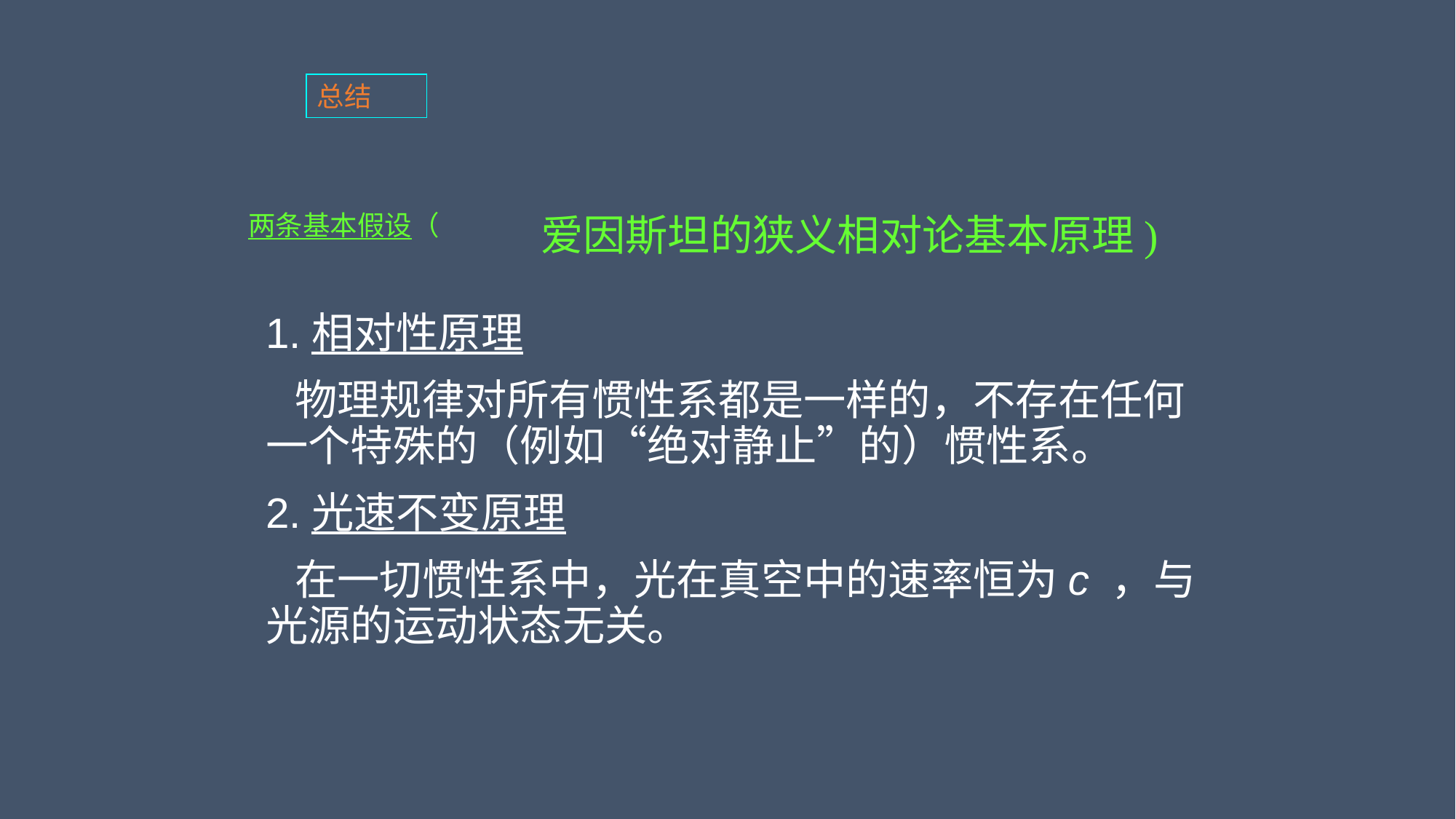

总结
两条基本假设（
爱因斯坦的狭义相对论基本原理)
1.相对性原理
  物理规律对所有惯性系都是一样的，不存在任何一个特殊的（例如“绝对静止”的）惯性系。
2.光速不变原理
  在一切惯性系中，光在真空中的速率恒为c ，与光源的运动状态无关。